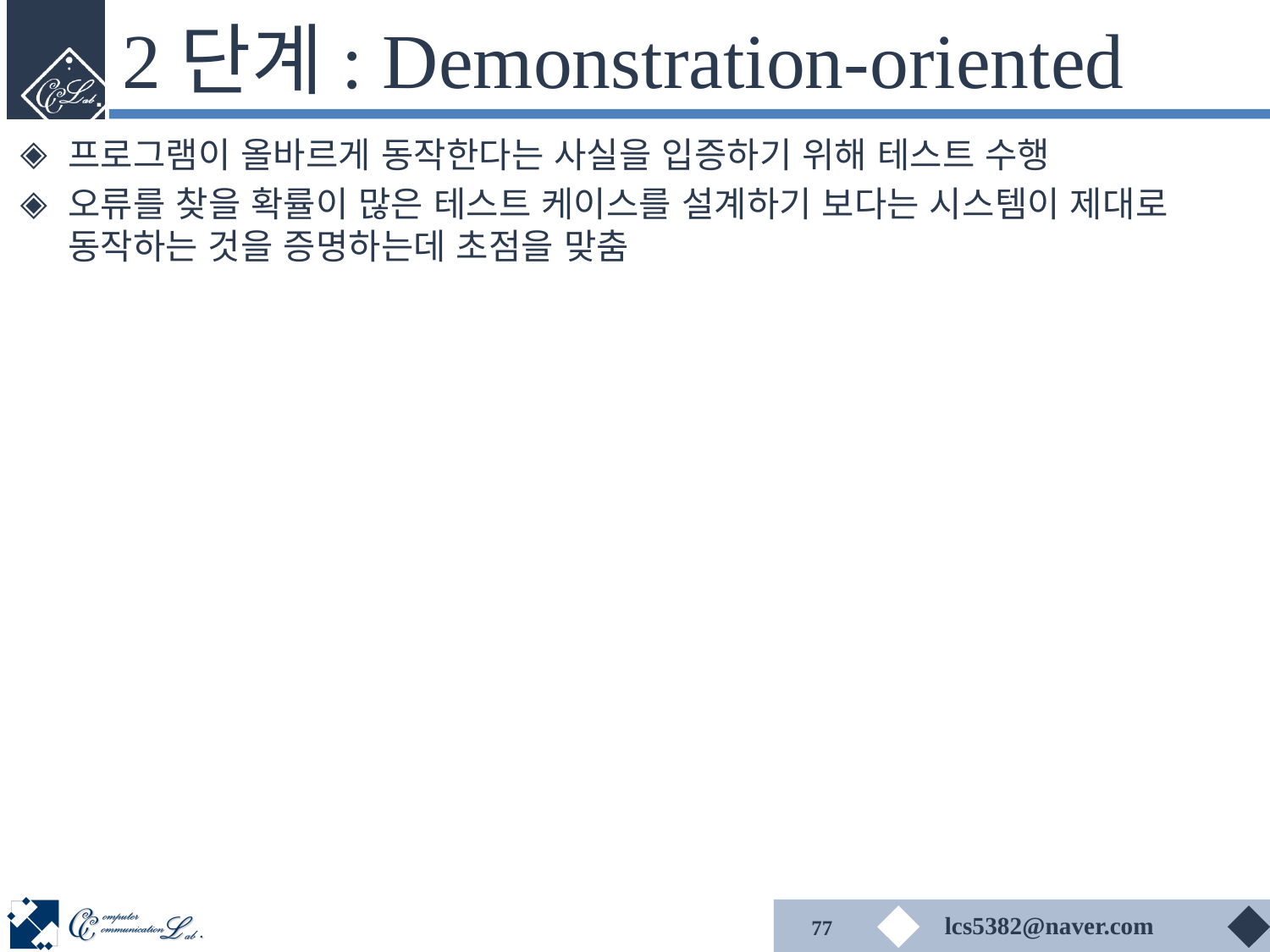

# 2단계: Demonstration-oriented
프로그램이 올바르게 동작한다는 사실을 입증하기 위해 테스트 수행
오류를 찾을 확률이 많은 테스트 케이스를 설계하기 보다는 시스템이 제대로 동작하는 것을 증명하는데 초점을 맞춤